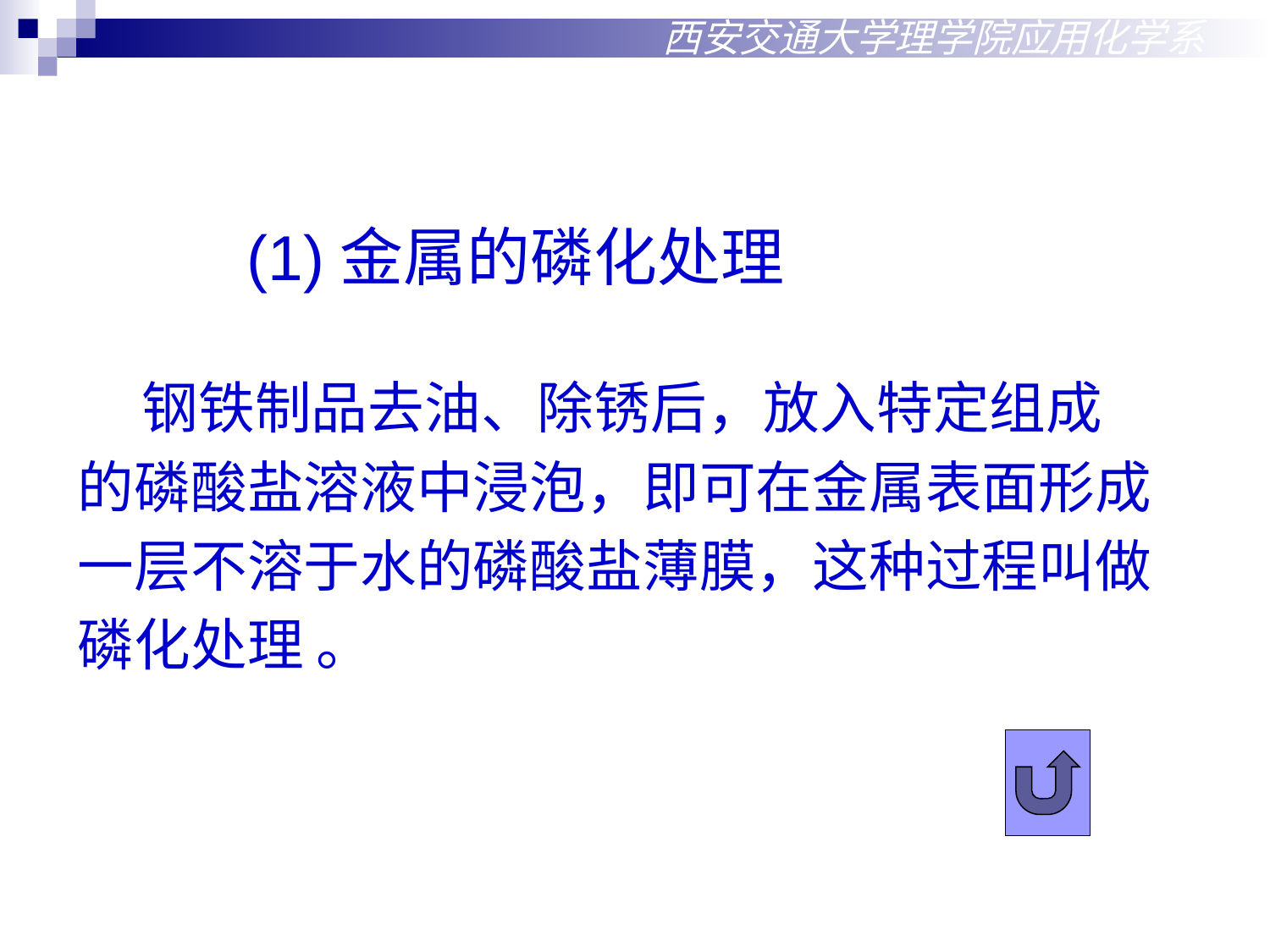

西安交通大学理学院应用化学系
(1)金属的磷化处理
    钢铁制品去油、除锈后，放入特定组成
的磷酸盐溶液中浸泡，即可在金属表面形成
一层不溶于水的磷酸盐薄膜，这种过程叫做
磷化处理 。